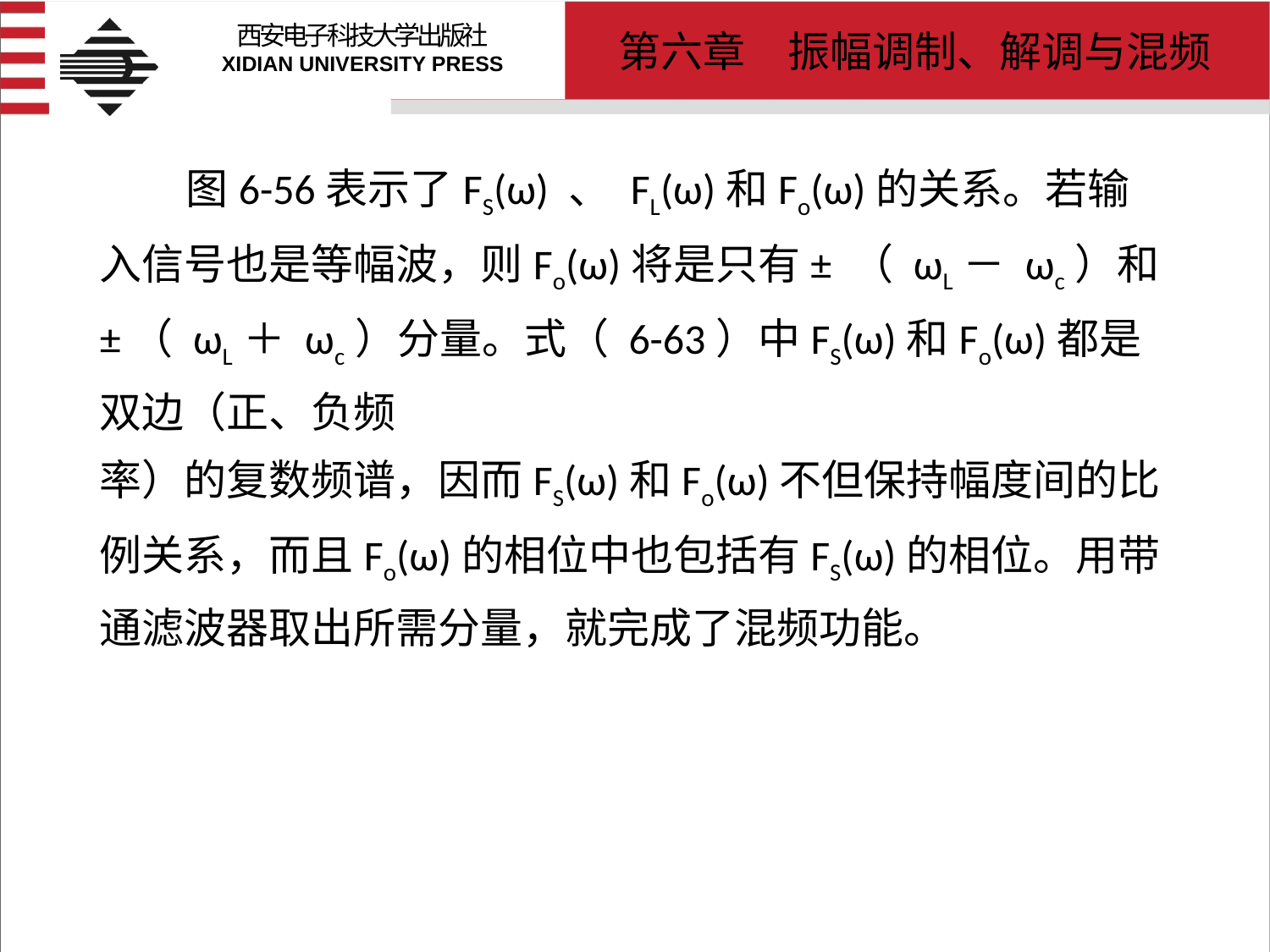

# 图6-56表示了FS(ω) 、 FL(ω)和Fo(ω)的关系。若输入信号也是等幅波，则Fo(ω)将是只有± （ ωL－ ωc）和±（ ωL＋ ωc）分量。式（ 6-63）中FS(ω)和Fo(ω)都是双边（正、负频 率）的复数频谱，因而FS(ω)和Fo(ω)不但保持幅度间的比例关系，而且Fo(ω)的相位中也包括有FS(ω)的相位。用带通滤波器取出所需分量，就完成了混频功能。